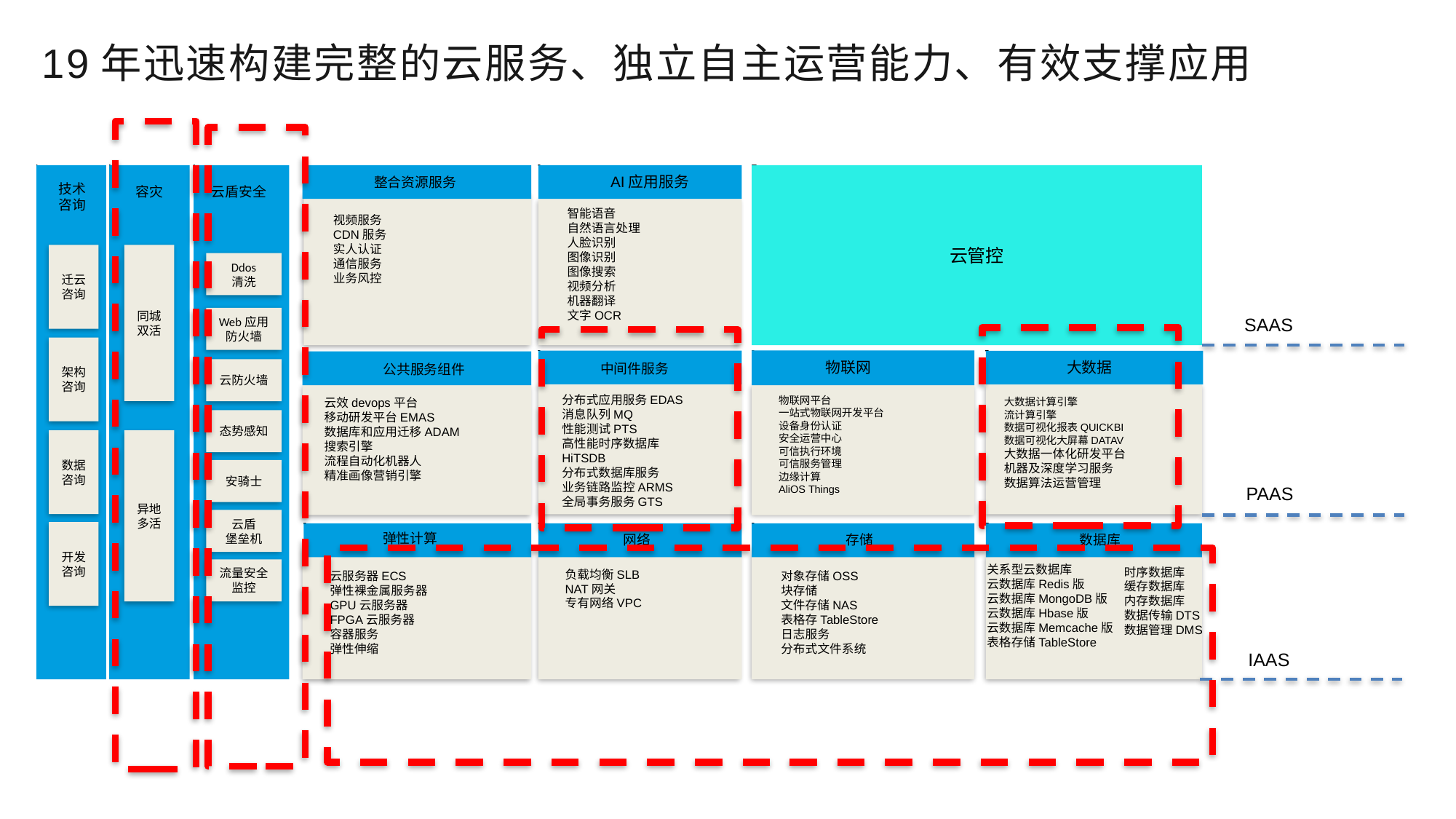

19年迅速构建完整的云服务、独立自主运营能力、有效支撑应用

云管控
AI应用服务
整合资源服务
技术
咨询
容灾
云盾安全

智能语音
自然语言处理
人脸识别
图像识别
图像搜索
视频分析
机器翻译
文字OCR
视频服务
CDN服务
实人认证
通信服务
业务风控
迁云咨询
同城双活
Ddos
清洗
Web应用防火墙
SAAS

架构咨询

物联网
大数据
中间件服务
公共服务组件
云防火墙

物联网平台
一站式物联网开发平台
设备身份认证
安全运营中心
可信执行环境
可信服务管理
边缘计算
AliOS Things

大数据计算引擎
流计算引擎
数据可视化报表QUICKBI
数据可视化大屏幕DATAV
大数据一体化研发平台
机器及深度学习服务
数据算法运营管理
分布式应用服务EDAS
消息队列MQ
性能测试PTS
高性能时序数据库HiTSDB
分布式数据库服务
业务链路监控ARMS
全局事务服务GTS
云效devops平台
移动研发平台EMAS
数据库和应用迁移ADAM
搜索引擎
流程自动化机器人
精准画像营销引擎

态势感知
异地多活
数据咨询
安骑士
PAAS
云盾
堡垒机
开发咨询

弹性计算
存储
网络
数据库

关系型云数据库
云数据库Redis版
云数据库MongoDB版
云数据库Hbase版
云数据库Memcache版
表格存储TableStore
流量安全监控
时序数据库
缓存数据库
内存数据库
数据传输DTS
数据管理DMS
负载均衡SLB
NAT网关
专有网络VPC
对象存储OSS
块存储
文件存储NAS
表格存TableStore
日志服务
分布式文件系统
云服务器ECS
弹性裸金属服务器
GPU云服务器
FPGA云服务器
容器服务
弹性伸缩
IAAS